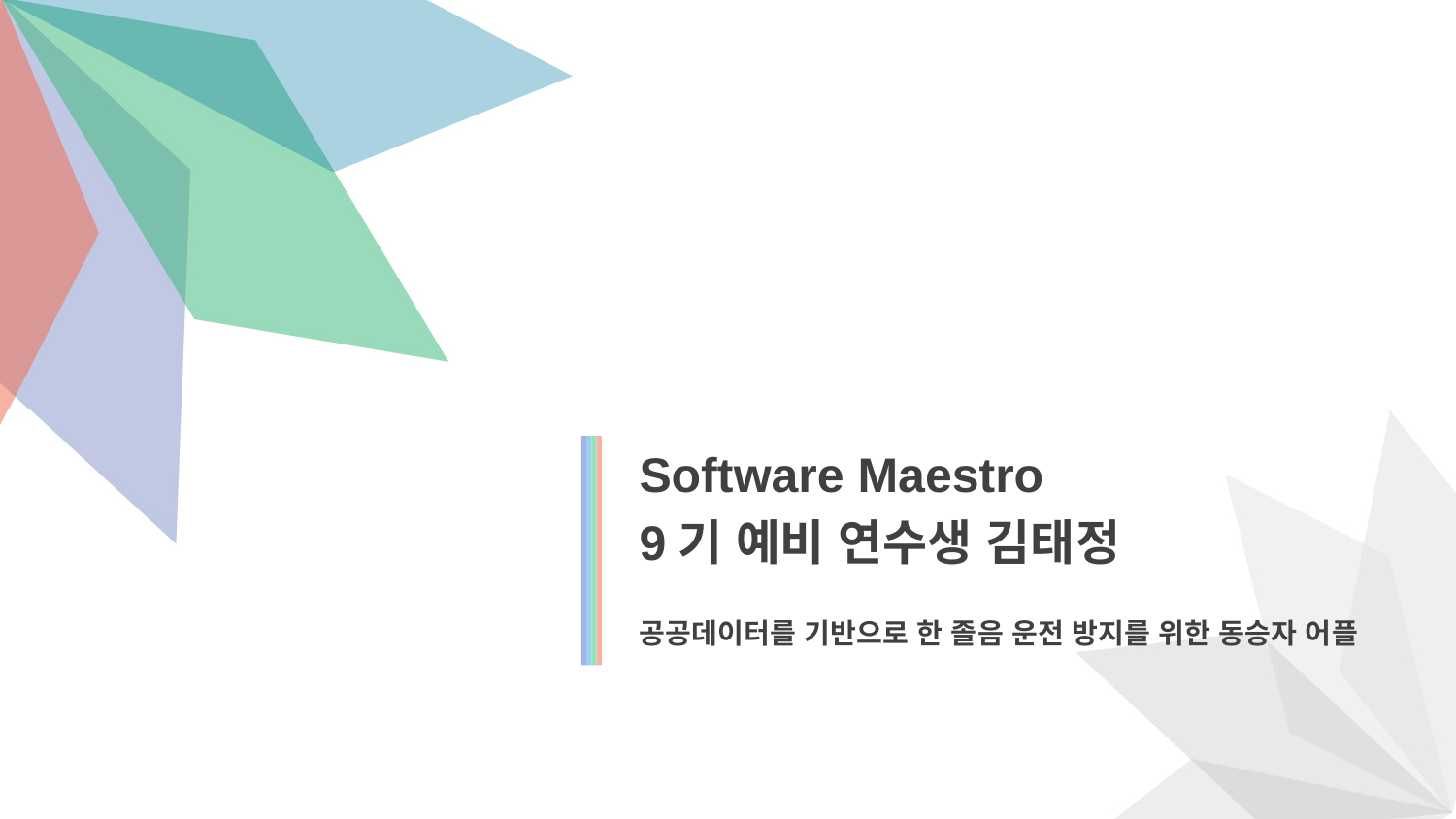

Software Maestro
9기 예비 연수생 김태정

공공데이터를 기반으로 한 졸음 운전 방지를 위한 동승자 어플